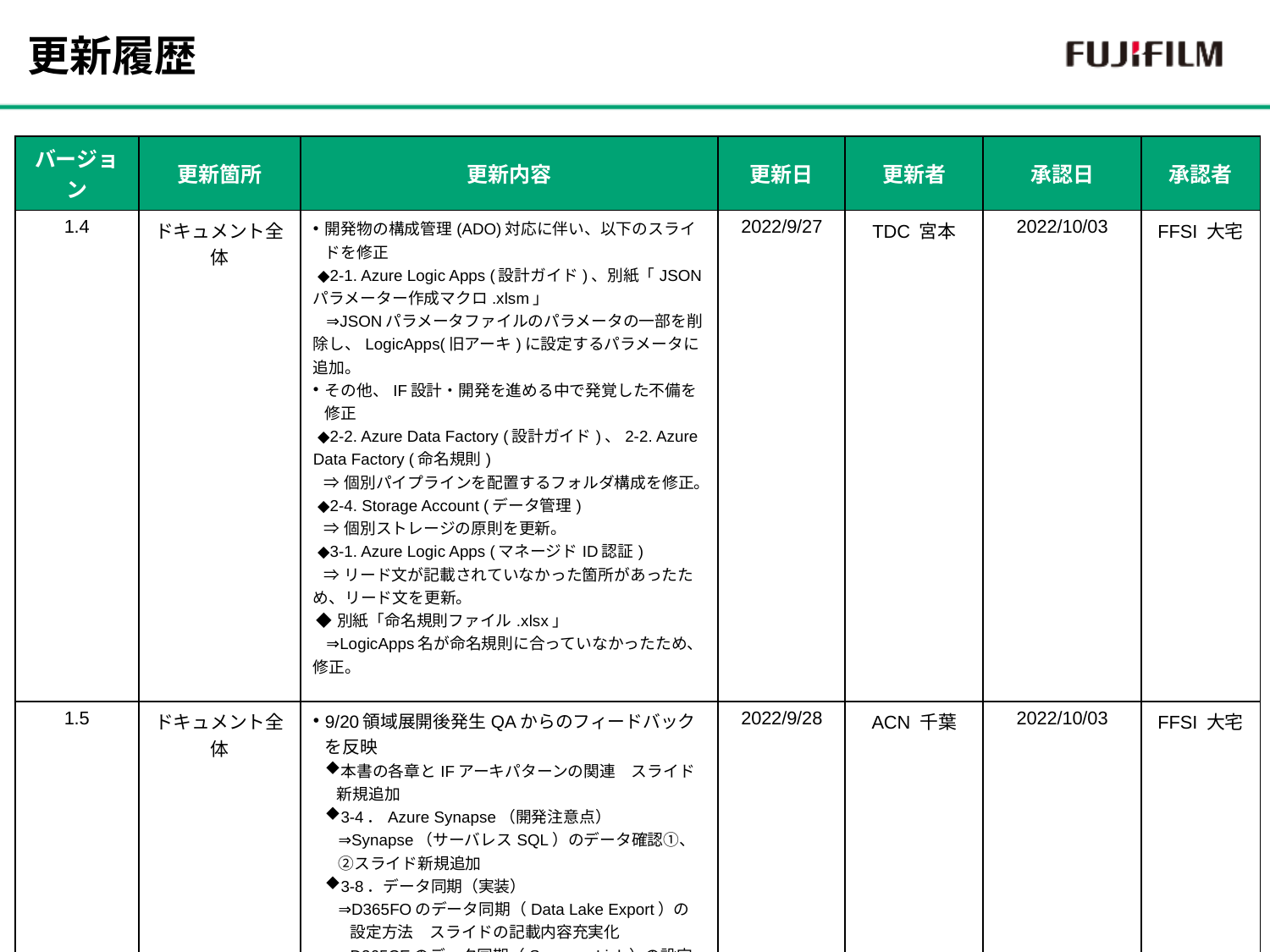

更新履歴
| バージョン | 更新箇所 | 更新内容 | 更新日 | 更新者 | 承認日 | 承認者 |
| --- | --- | --- | --- | --- | --- | --- |
| 1.4 | ドキュメント全体 | 開発物の構成管理(ADO)対応に伴い、以下のスライドを修正 ◆2-1. Azure Logic Apps (設計ガイド)、別紙「JSONパラメーター作成マクロ.xlsm」 ⇒JSONパラメータファイルのパラメータの一部を削除し、LogicApps(旧アーキ)に設定するパラメータに追加。 その他、IF設計・開発を進める中で発覚した不備を修正 ◆2-2. Azure Data Factory (設計ガイド)、2-2. Azure Data Factory (命名規則) ⇒個別パイプラインを配置するフォルダ構成を修正。 ◆2-4. Storage Account (データ管理) ⇒個別ストレージの原則を更新。 ◆3-1. Azure Logic Apps (マネージドID認証) ⇒リード文が記載されていなかった箇所があったため、リード文を更新。 ◆別紙「命名規則ファイル.xlsx」 ⇒LogicApps名が命名規則に合っていなかったため、修正。 | 2022/9/27 | TDC 宮本 | 2022/10/03 | FFSI 大宅 |
| 1.5 | ドキュメント全体 | 9/20領域展開後発生QAからのフィードバックを反映 本書の各章とIFアーキパターンの関連　スライド新規追加 3-4．Azure Synapse（開発注意点） ⇒Synapse（サーバレスSQL）のデータ確認①、➁スライド新規追加 3-8．データ同期（実装） ⇒D365FOのデータ同期（Data Lake Export）の設定方法　スライドの記載内容充実化 D365CEのデータ同期（Synapse Link）の設定方法　スライド新規追加 3-8．データ同期（開発注意点） ⇒開発環境におけるD365FOテーブルデータ作成方法　スライド新規追加 開発環境以降の環境への移送時にADOパイプライン移送以外に作業が必要なコンポーネントのスライドに「開発環境以降の移送について」のセクション追加 3-5．Service Bus（注意点） 3-9．ビジネスイベント（注意点）※FO/CE2枚分 | 2022/9/28 | ACN 千葉 | 2022/10/03 | FFSI 大宅 |